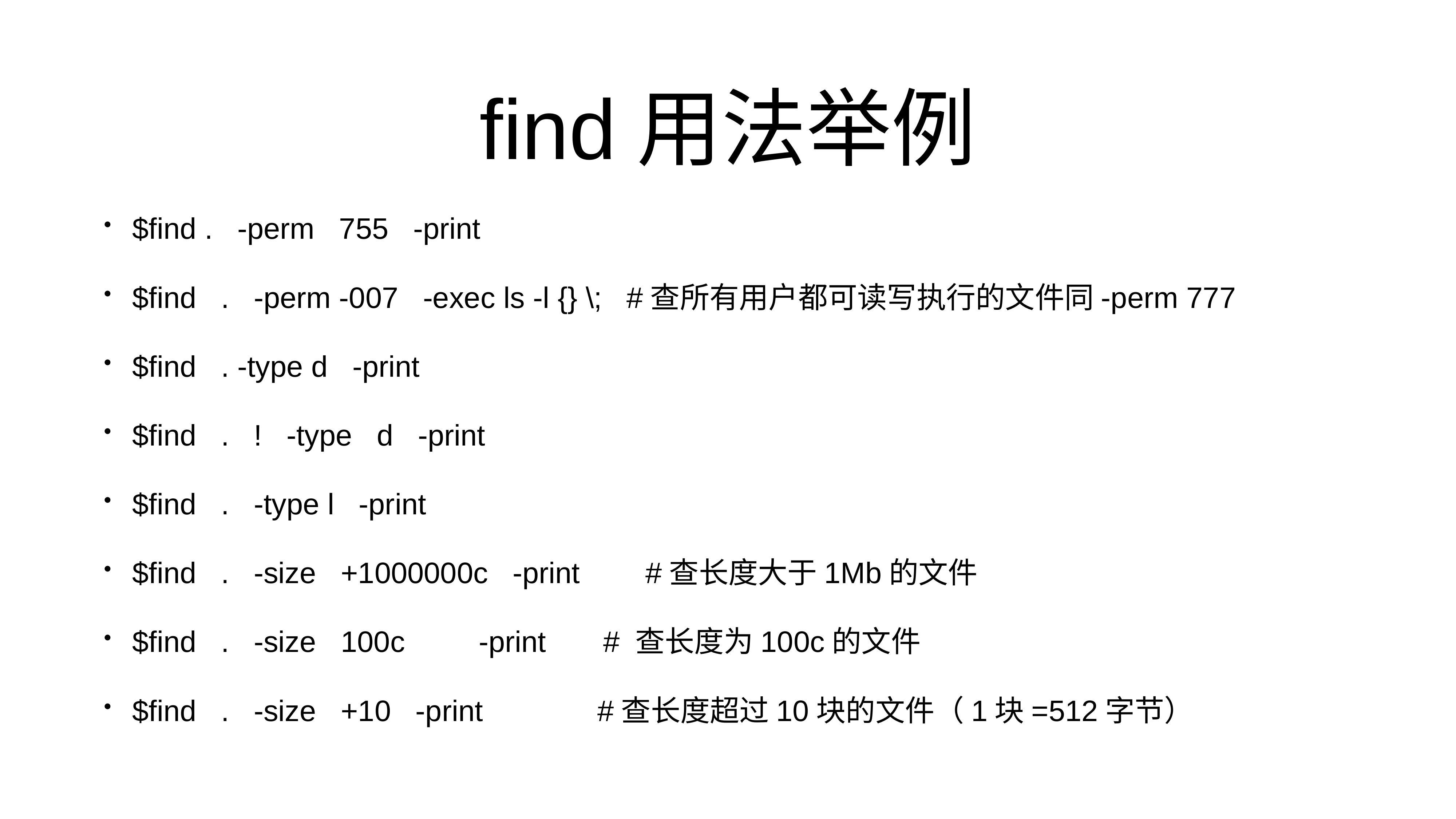

# find用法举例
$find .   -perm   755   -print
$find   .   -perm -007   -exec ls -l {} \;   #查所有用户都可读写执行的文件同-perm 777
$find   . -type d   -print
$find   .   !   -type   d   -print
$find   .   -type l   -print
$find   .   -size   +1000000c   -print        #查长度大于1Mb的文件
$find   .   -size   100c         -print       # 查长度为100c的文件
$find   .   -size   +10   -print              #查长度超过10块的文件（1块=512字节）